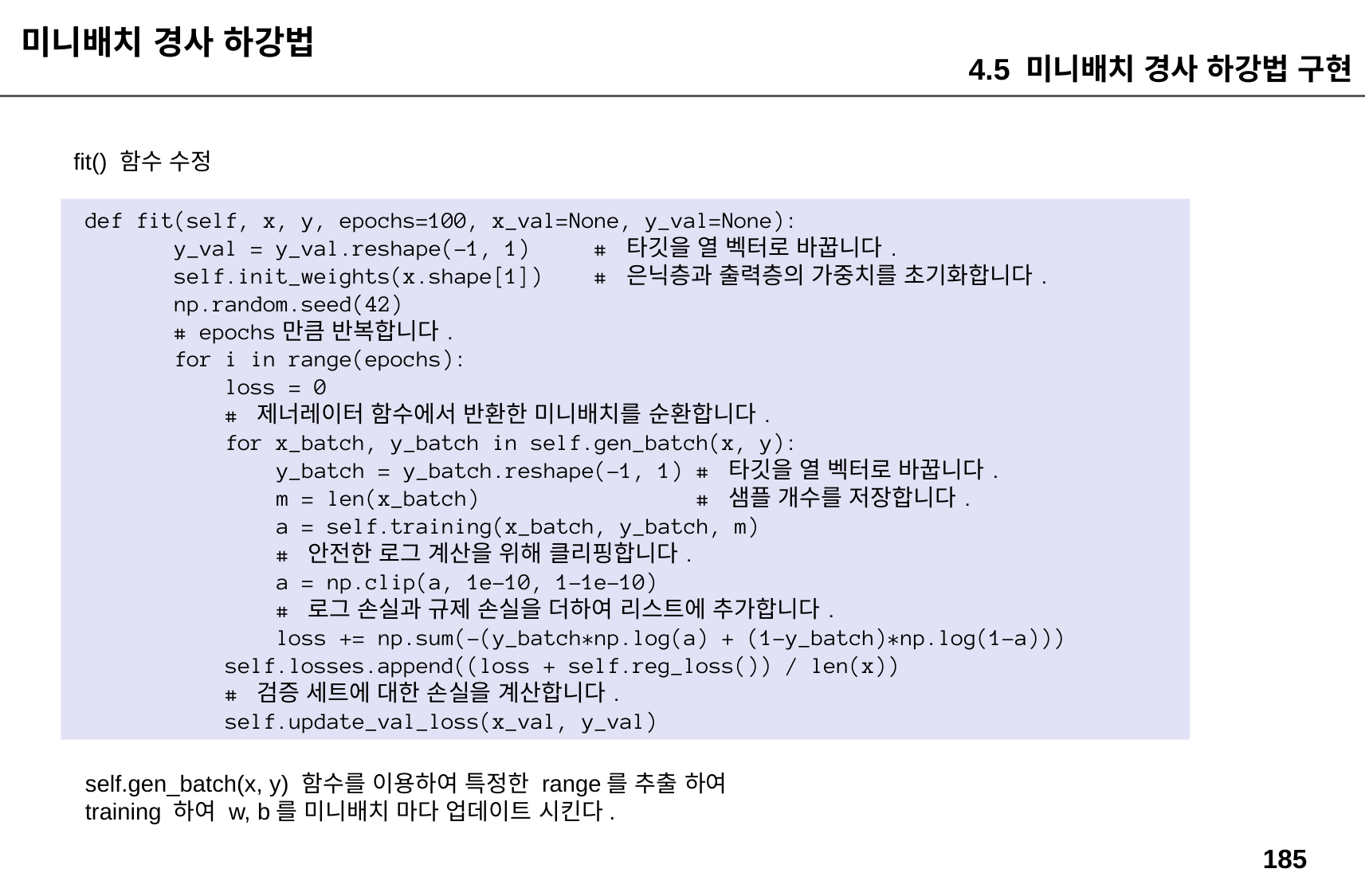

미니배치 경사 하강법
4.5 미니배치 경사 하강법 구현
fit() 함수 수정
 def fit(self, x, y, epochs=100, x_val=None, y_val=None):
        y_val = y_val.reshape(-1, 1)     # 타깃을 열 벡터로 바꿉니다.
        self.init_weights(x.shape[1])    # 은닉층과 출력층의 가중치를 초기화합니다.
        np.random.seed(42)
        # epochs만큼 반복합니다.
        for i in range(epochs):
            loss = 0
            # 제너레이터 함수에서 반환한 미니배치를 순환합니다.
            for x_batch, y_batch in self.gen_batch(x, y):
                y_batch = y_batch.reshape(-1, 1) # 타깃을 열 벡터로 바꿉니다.
                m = len(x_batch)                 # 샘플 개수를 저장합니다.
                a = self.training(x_batch, y_batch, m)
                # 안전한 로그 계산을 위해 클리핑합니다.
                a = np.clip(a, 1e-10, 1-1e-10)
                # 로그 손실과 규제 손실을 더하여 리스트에 추가합니다.
                loss += np.sum(-(y_batch*np.log(a) + (1-y_batch)*np.log(1-a)))
            self.losses.append((loss + self.reg_loss()) / len(x))
            # 검증 세트에 대한 손실을 계산합니다.
            self.update_val_loss(x_val, y_val)
self.gen_batch(x, y) 함수를 이용하여 특정한 range를 추출 하여
training 하여 w, b를 미니배치 마다 업데이트 시킨다.